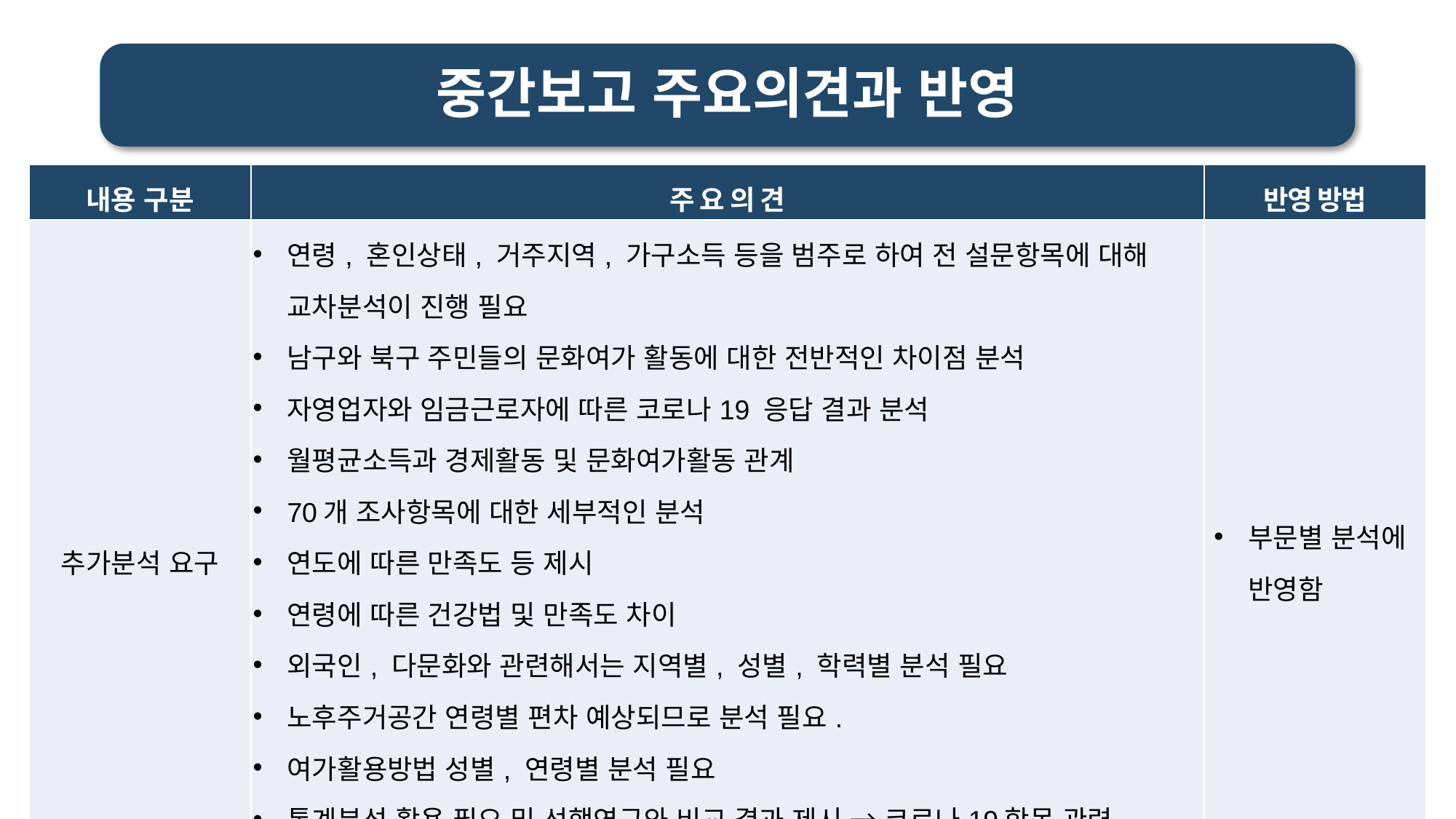

# 중간보고 주요의견과 반영
| 내용 구분 | 주 요 의 견 | 반영 방법 |
| --- | --- | --- |
| 추가분석 요구 | 연령, 혼인상태, 거주지역, 가구소득 등을 범주로 하여 전 설문항목에 대해 교차분석이 진행 필요 남구와 북구 주민들의 문화여가 활동에 대한 전반적인 차이점 분석 자영업자와 임금근로자에 따른 코로나19 응답 결과 분석 월평균소득과 경제활동 및 문화여가활동 관계 70개 조사항목에 대한 세부적인 분석 연도에 따른 만족도 등 제시 연령에 따른 건강법 및 만족도 차이 외국인, 다문화와 관련해서는 지역별, 성별, 학력별 분석 필요 노후주거공간 연령별 편차 예상되므로 분석 필요. 여가활용방법 성별, 연령별 분석 필요 통계분석 활용 필요 및 선행연구와 비교 결과 제시 → 코로나19항목 관련 통계분석 실시하였으며 심층 연구에 대한 내용은 본 용역의 범위 초과 | 부문별 분석에 반영함 |